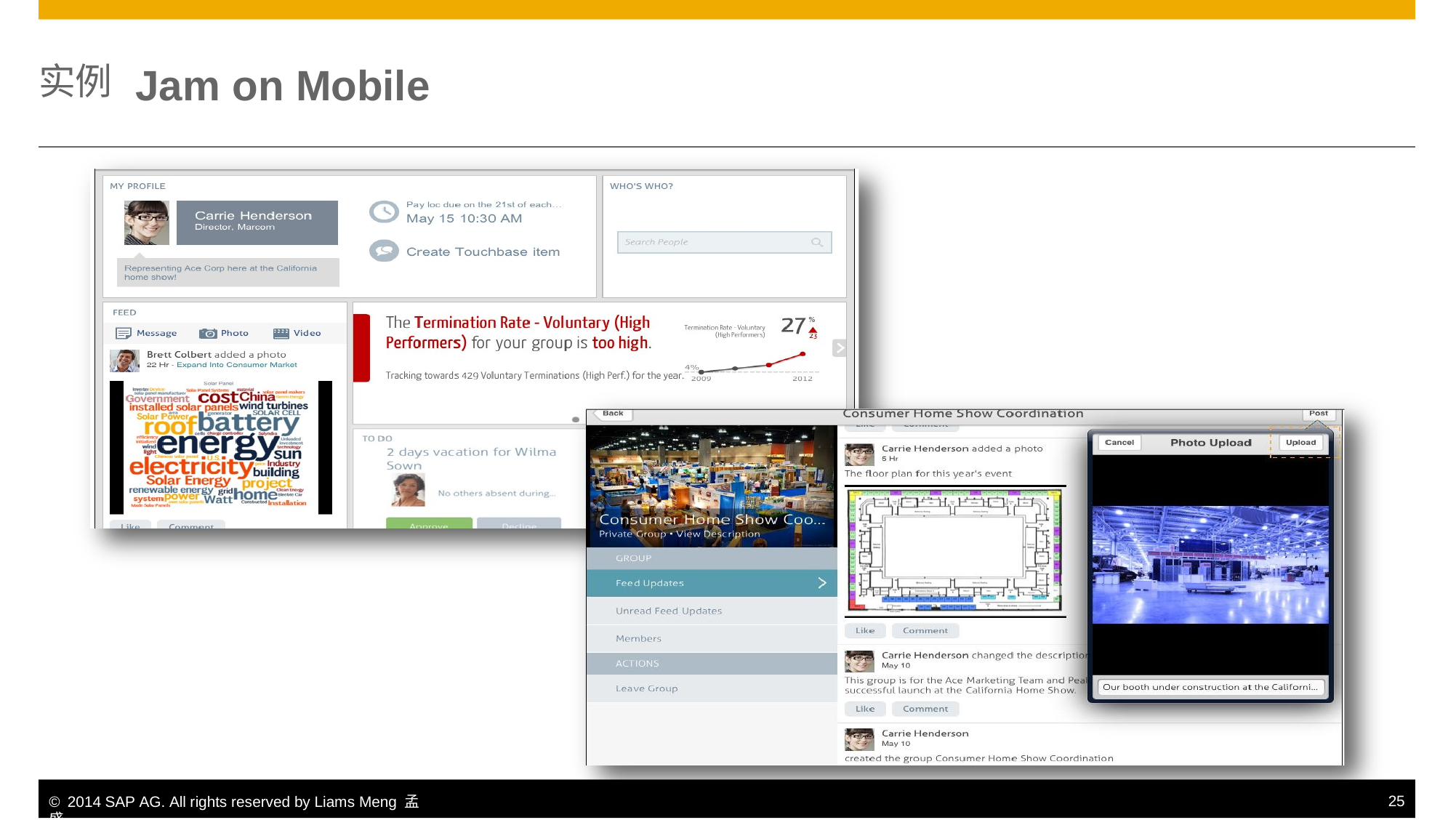

实例
Jam
on
Mobile

© 2014 SAP AG. All rights reserved by Liams Meng 孟盛.
25